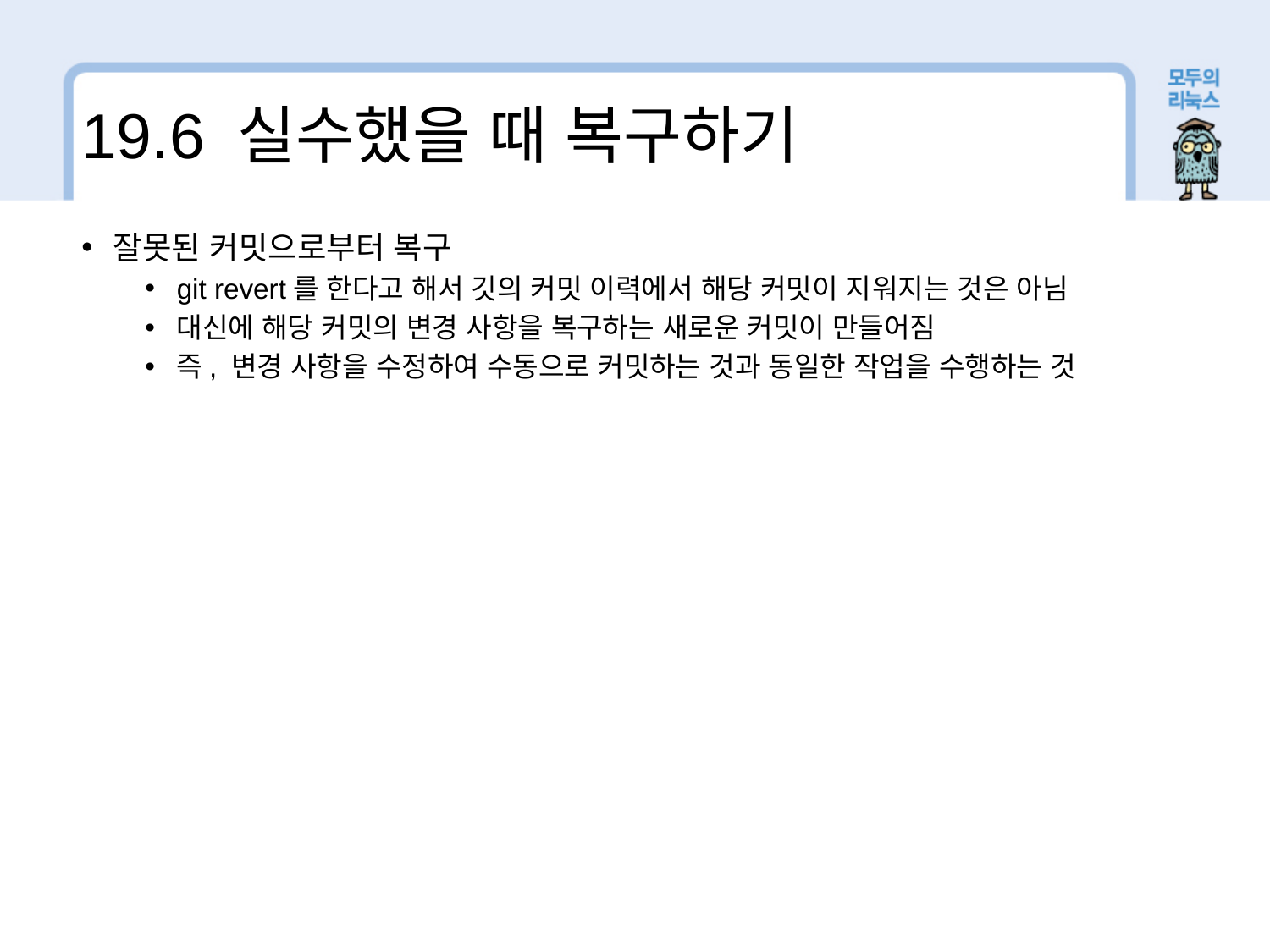

19.6 실수했을 때 복구하기
잘못된 커밋으로부터 복구
git revert를 한다고 해서 깃의 커밋 이력에서 해당 커밋이 지워지는 것은 아님
대신에 해당 커밋의 변경 사항을 복구하는 새로운 커밋이 만들어짐
즉, 변경 사항을 수정하여 수동으로 커밋하는 것과 동일한 작업을 수행하는 것